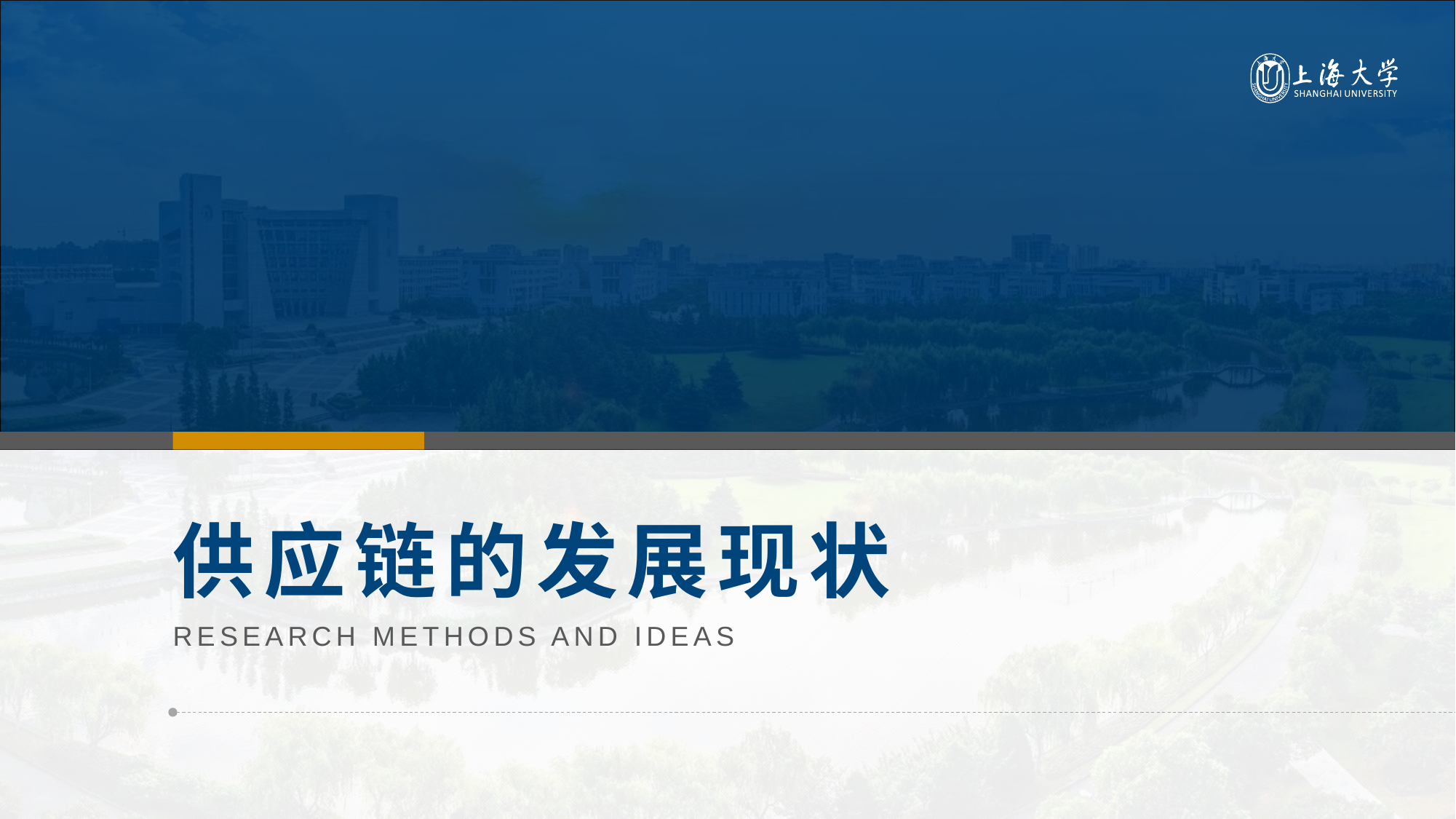

右键单击左侧缩略图→版式→选择【其他过渡页形式】
22
# 供应链的发展现状
RESEARCH METHODS AND IDEAS